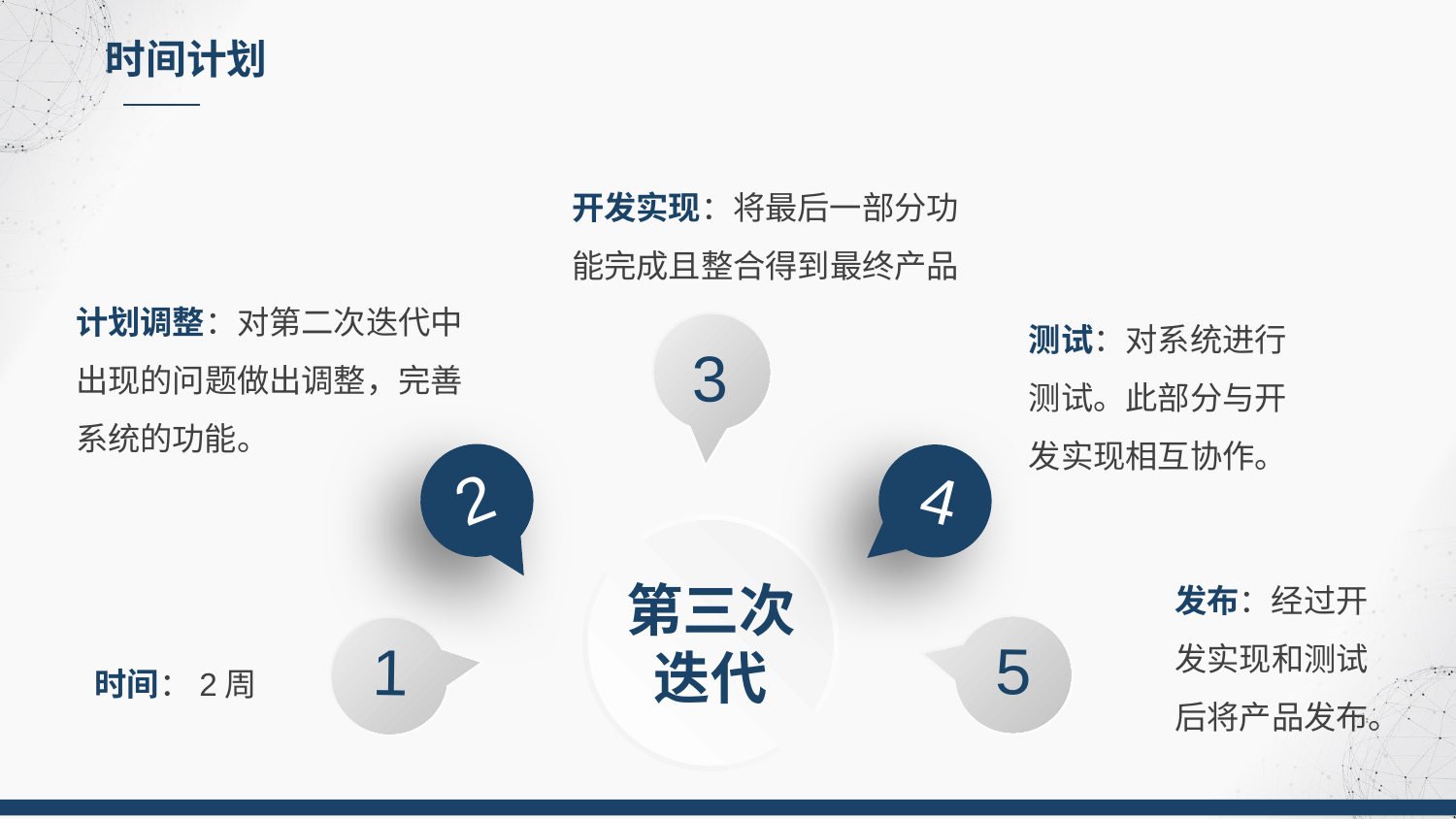

时间计划
开发实现：将最后一部分功能完成且整合得到最终产品
计划调整：对第二次迭代中出现的问题做出调整，完善系统的功能。
测试：对系统进行测试。此部分与开发实现相互协作。

3

4

2

第三次迭代
发布：经过开发实现和测试后将产品发布。

5

1
时间：2周